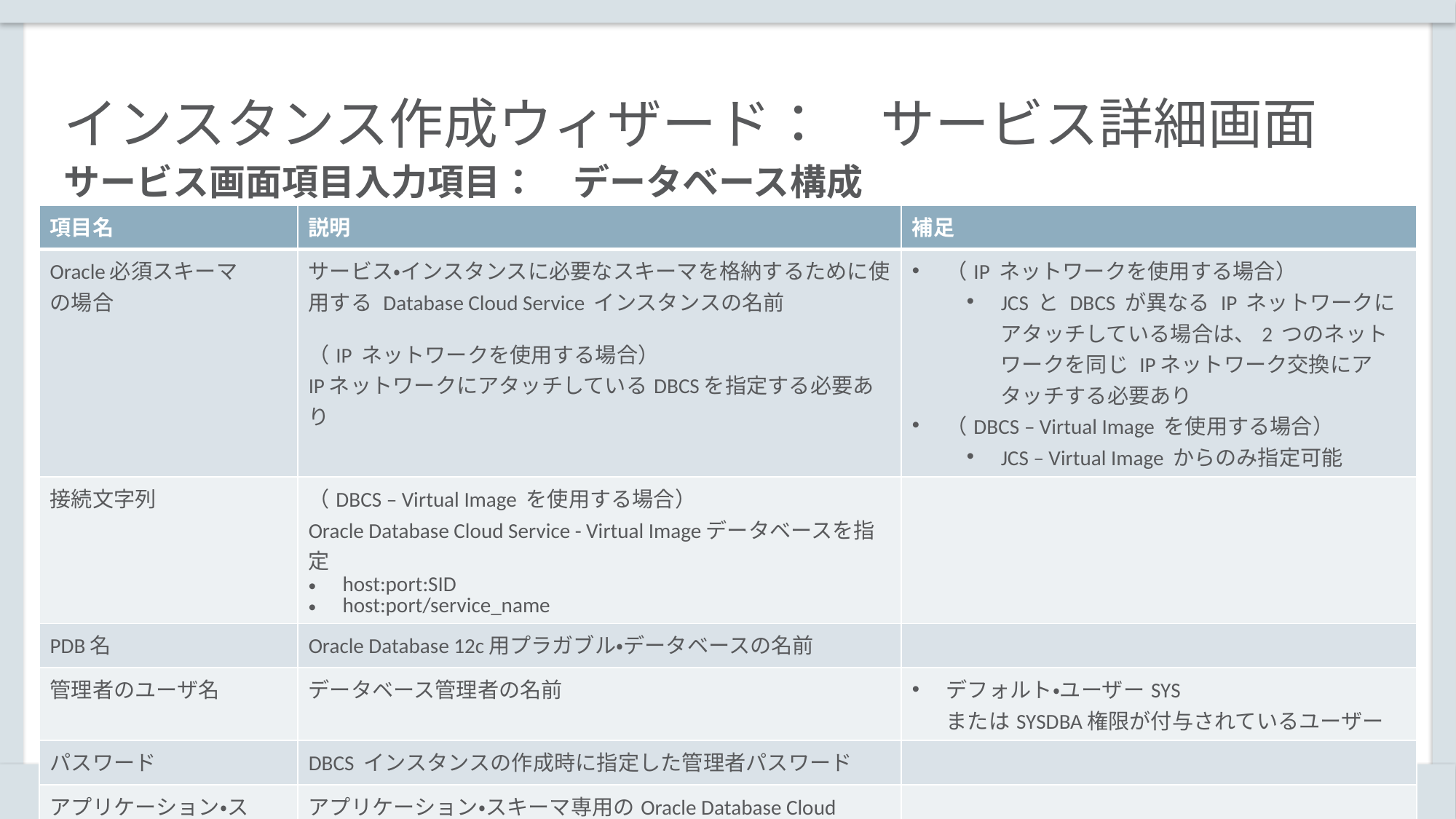

# インスタンス作成ウィザード：　サービス詳細画面
サービス画面項目入力項目：　データベース構成
| 項目名 | 説明 | 補足 |
| --- | --- | --- |
| Oracle必須スキーマ の場合 | サービス・インスタンスに必要なスキーマを格納するために使用する Database Cloud Service インスタンスの名前 （IP ネットワークを使用する場合） IPネットワークにアタッチしているDBCSを指定する必要あり | （IP ネットワークを使用する場合） JCS と DBCS が異なる IP ネットワークにアタッチしている場合は、2 つのネットワークを同じ IPネットワーク交換にアタッチする必要あり （DBCS – Virtual Image を使用する場合） JCS – Virtual Image からのみ指定可能 |
| 接続文字列 | （DBCS – Virtual Image を使用する場合） Oracle Database Cloud Service - Virtual Imageデータベースを指定 host:port:SID host:port/service\_name |  |
| PDB名 | Oracle Database 12c用プラガブル・データベースの名前 |  |
| 管理者のユーザ名 | データベース管理者の名前 | デフォルト・ユーザーSYS またはSYSDBA権限が付与されているユーザー |
| パスワード | DBCS インスタンスの作成時に指定した管理者パスワード |  |
| アプリケーション・スキーマの場合 | アプリケーション・スキーマ専用のOracle Database Cloud Serviceデータベースを指定 |  |
70